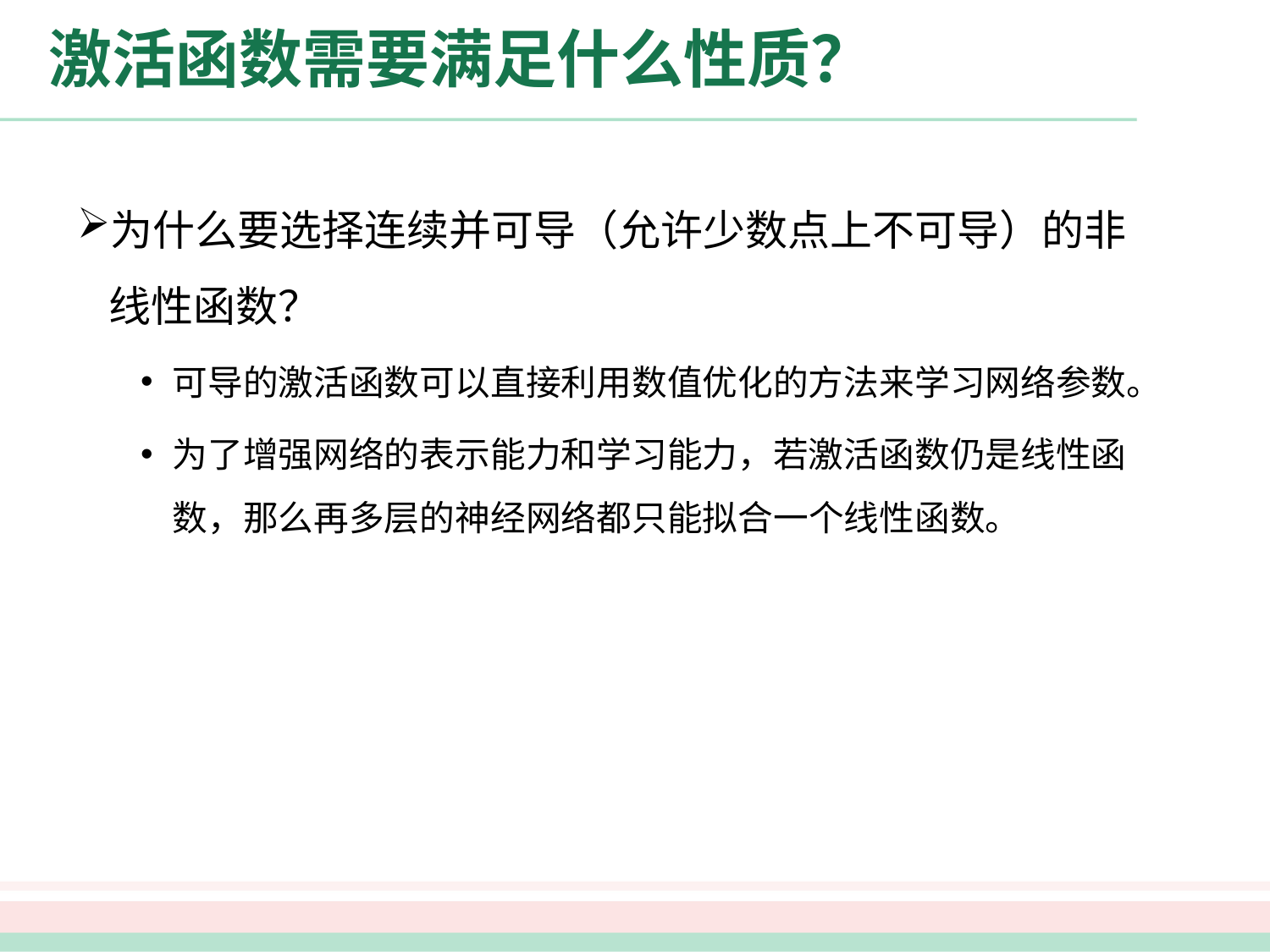

# 激活函数需要满足什么性质？
为什么要选择连续并可导（允许少数点上不可导）的非线性函数？
可导的激活函数可以直接利用数值优化的方法来学习网络参数。
为了增强网络的表示能力和学习能力，若激活函数仍是线性函数，那么再多层的神经网络都只能拟合一个线性函数。